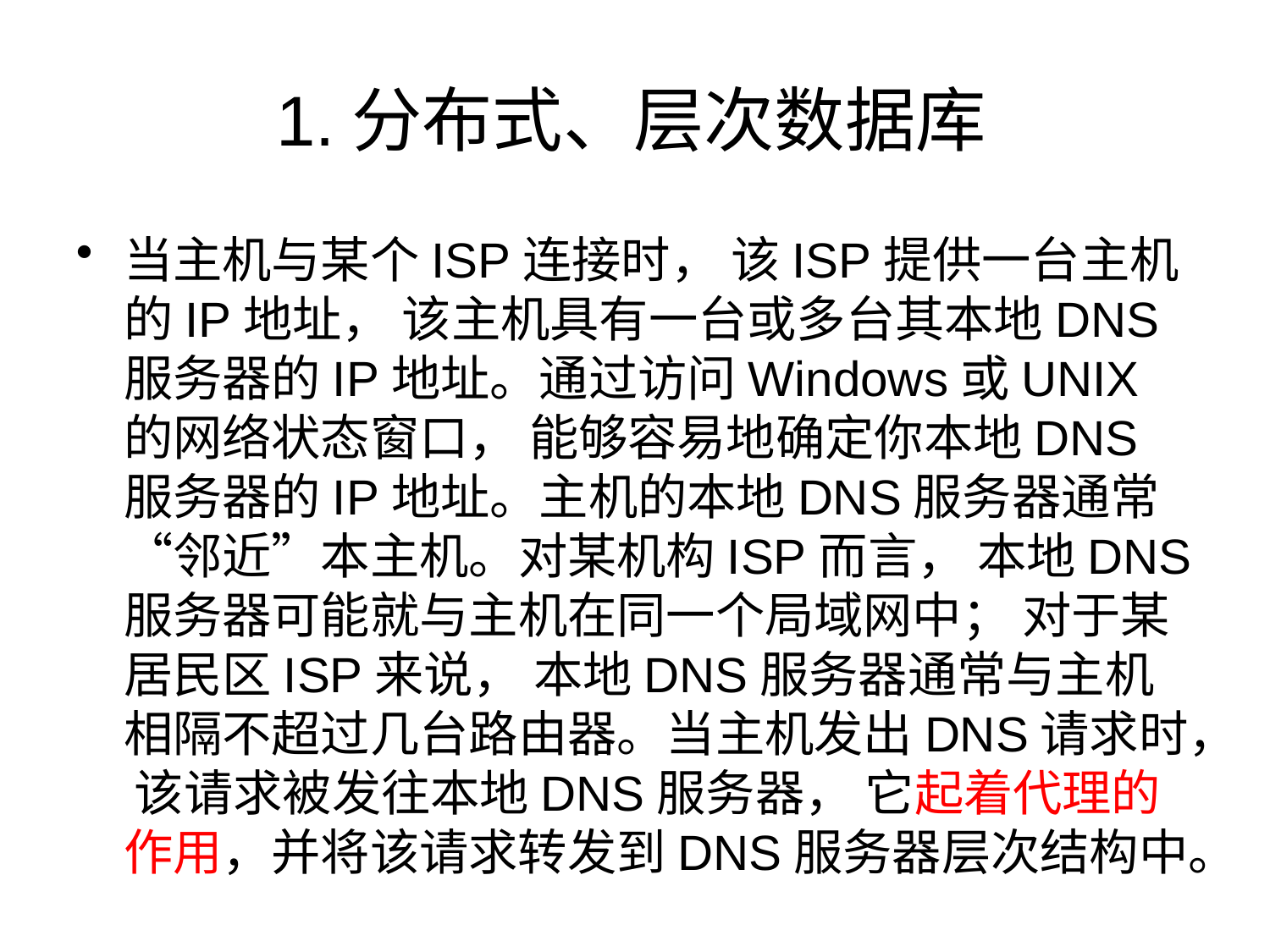

# 1.分布式、层次数据库
当主机与某个ISP连接时， 该ISP提供一台主机的IP地址， 该主机具有一台或多台其本地DNS服务器的IP地址。通过访问Windows或UNIX的网络状态窗口， 能够容易地确定你本地DNS服务器的IP地址。主机的本地DNS服务器通常“邻近”本主机。对某机构ISP而言， 本地DNS服务器可能就与主机在同一个局域网中； 对于某居民区ISP来说， 本地DNS服务器通常与主机相隔不超过几台路由器。当主机发出DNS请求时， 该请求被发往本地DNS服务器， 它起着代理的作用，并将该请求转发到DNS服务器层次结构中。